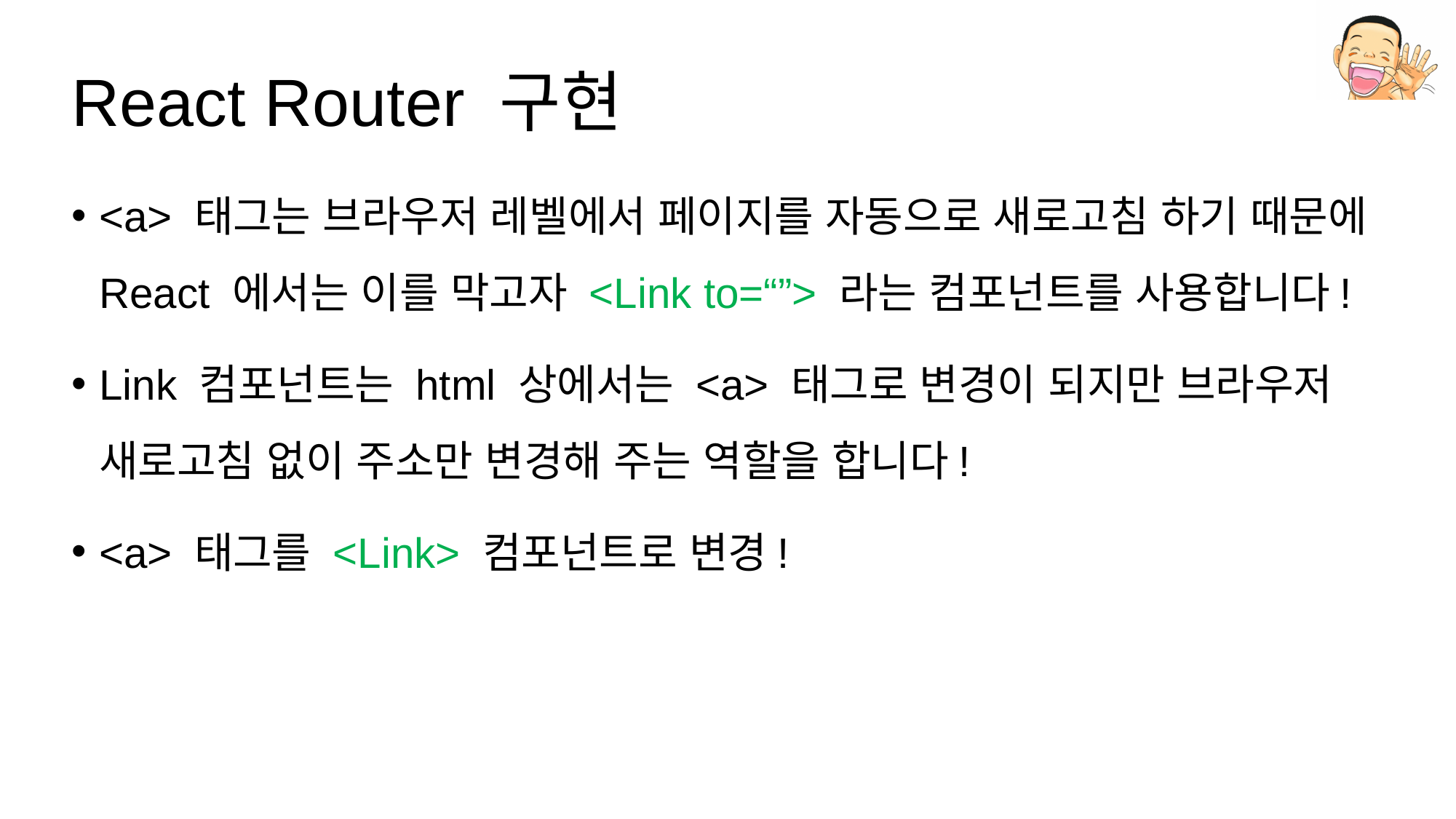

# React Router 구현
<a> 태그는 브라우저 레벨에서 페이지를 자동으로 새로고침 하기 때문에 React 에서는 이를 막고자 <Link to=“”> 라는 컴포넌트를 사용합니다!
Link 컴포넌트는 html 상에서는 <a> 태그로 변경이 되지만 브라우저 새로고침 없이 주소만 변경해 주는 역할을 합니다!
<a> 태그를 <Link> 컴포넌트로 변경!